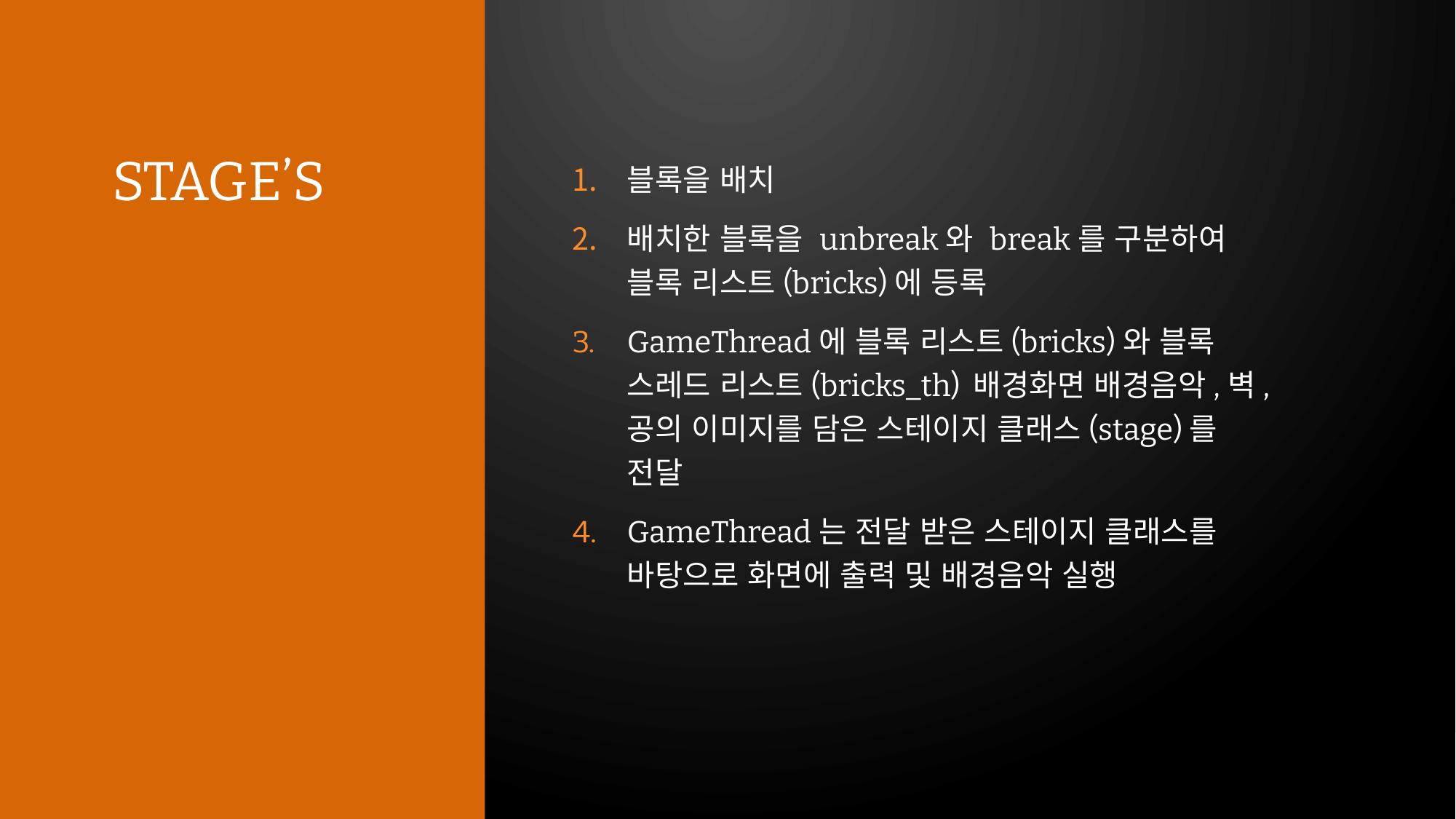

# Stage’s
블록을 배치
배치한 블록을 unbreak와 break를 구분하여 블록 리스트(bricks)에 등록
GameThread에 블록 리스트(bricks)와 블록 스레드 리스트(bricks_th) 배경화면 배경음악,벽, 공의 이미지를 담은 스테이지 클래스(stage)를 전달
GameThread는 전달 받은 스테이지 클래스를 바탕으로 화면에 출력 및 배경음악 실행